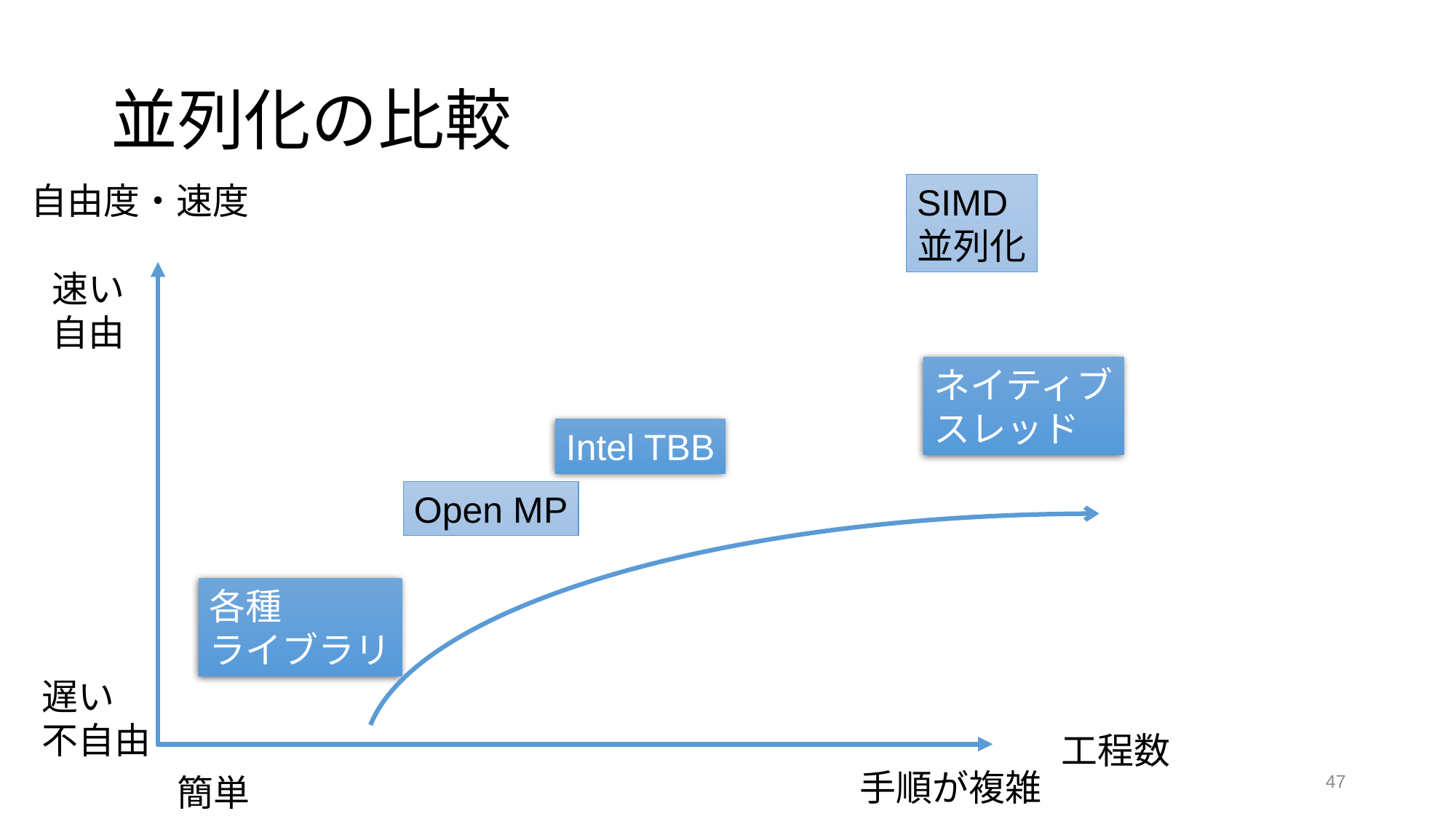

# 並列化の比較
自由度・速度
SIMD
並列化
速い
自由
ネイティブ
スレッド
Intel TBB
Open MP
各種
ライブラリ
遅い
不自由
工程数
手順が複雑
47
簡単